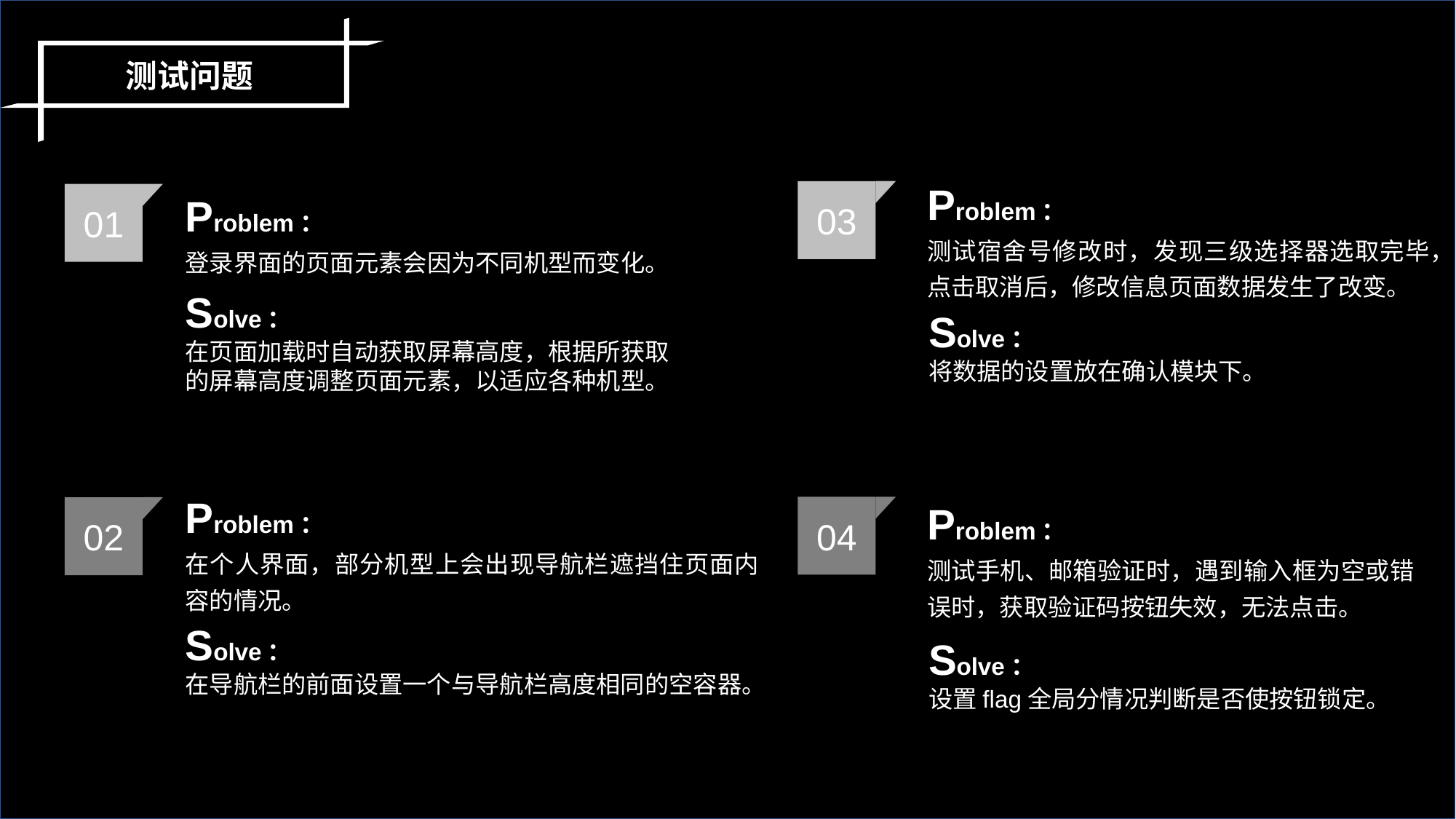

测试问题
Problem：
测试宿舍号修改时，发现三级选择器选取完毕，点击取消后，修改信息页面数据发生了改变。
Problem：
登录界面的页面元素会因为不同机型而变化。
03

01

Solve：
在页面加载时自动获取屏幕高度，根据所获取的屏幕高度调整页面元素，以适应各种机型。
Solve：
将数据的设置放在确认模块下。
Problem：
在个人界面，部分机型上会出现导航栏遮挡住页面内容的情况。
Problem：
测试手机、邮箱验证时，遇到输入框为空或错误时，获取验证码按钮失效，无法点击。
04

02

Solve：
在导航栏的前面设置一个与导航栏高度相同的空容器。
Solve：
设置flag全局分情况判断是否使按钮锁定。